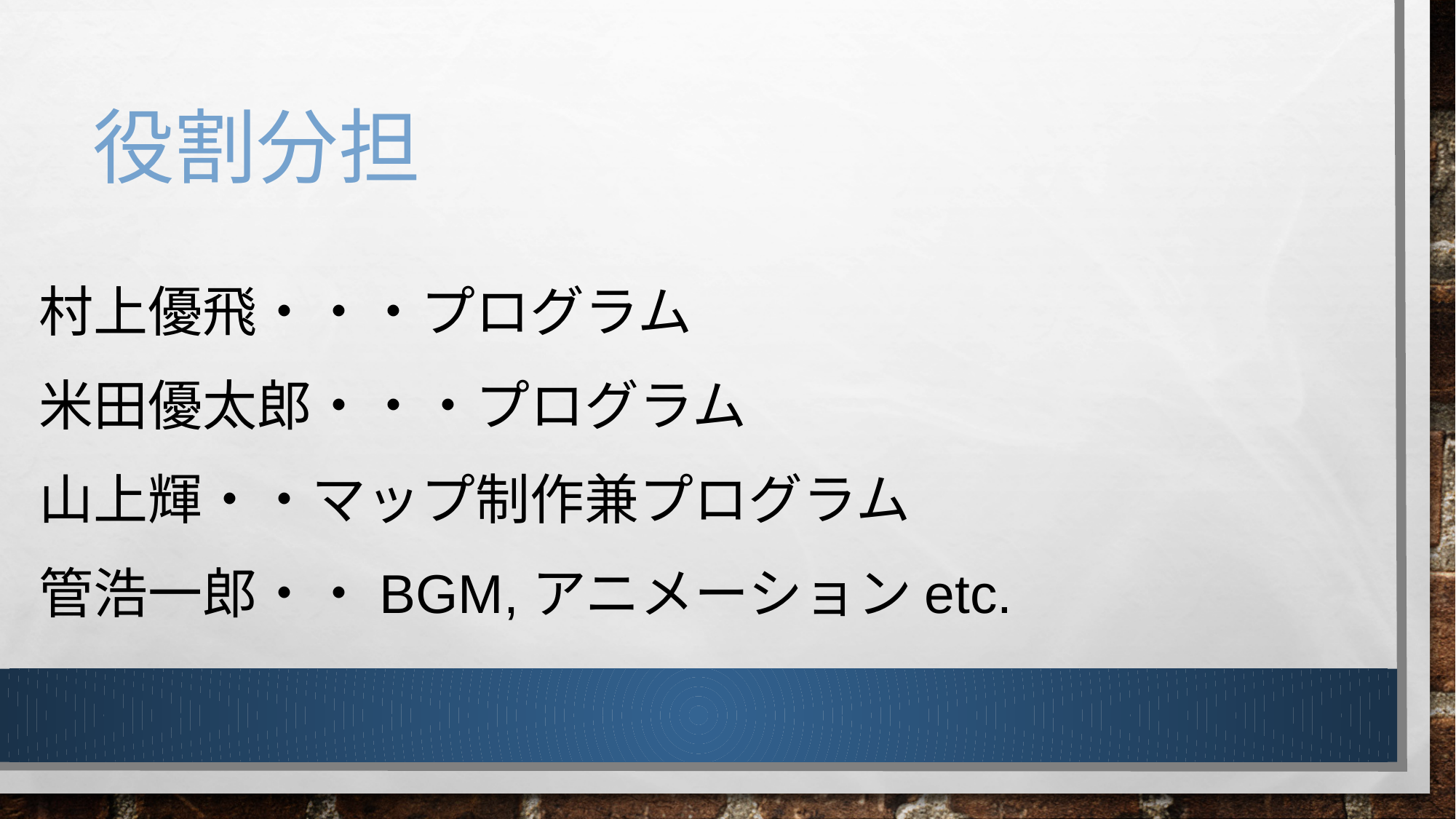

# 役割分担
村上優飛・・・プログラム
米田優太郎・・・プログラム
山上輝・・マップ制作兼プログラム
管浩一郎・・BGM,アニメーションetc.